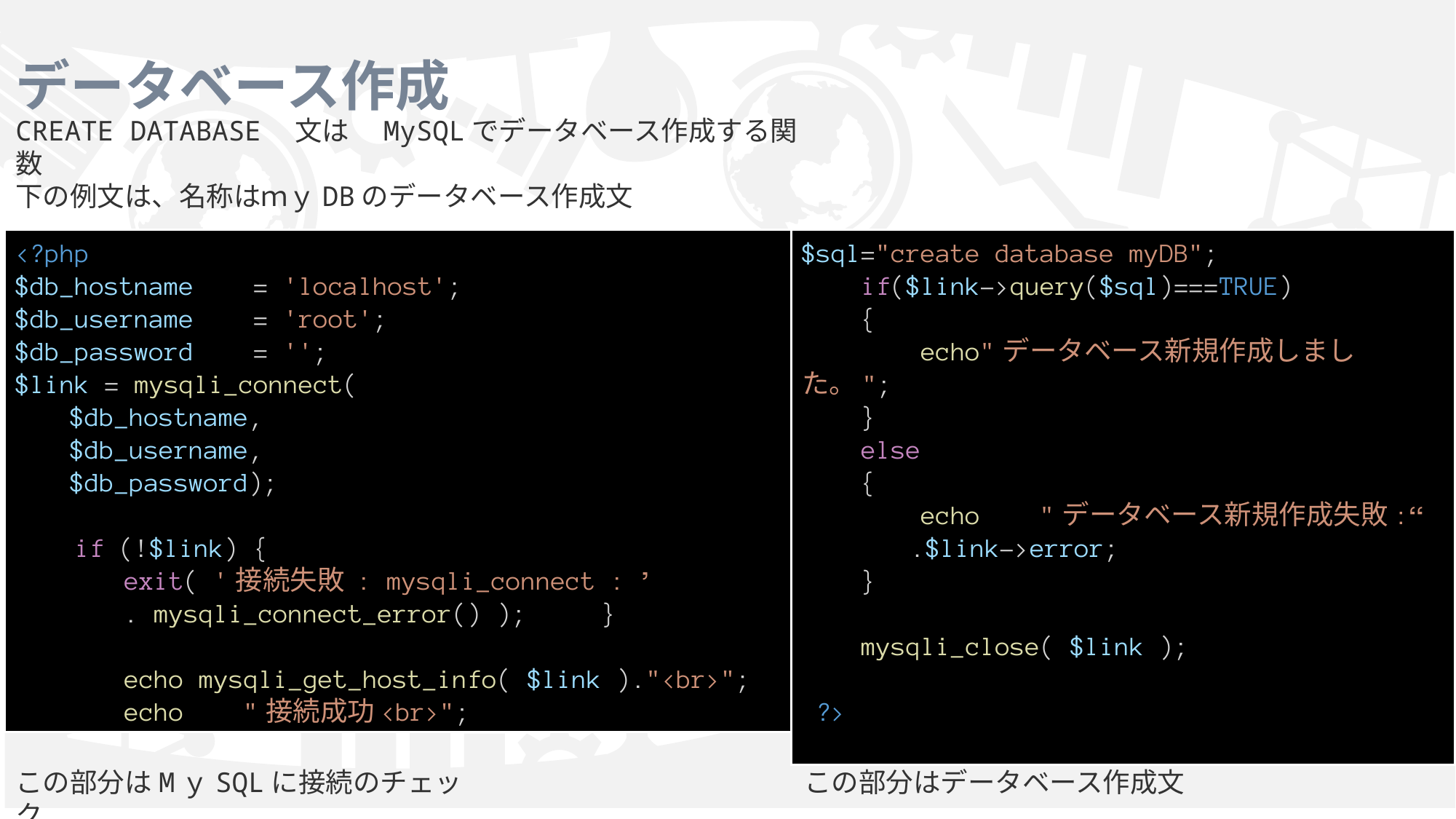

# データベース作成
CREATE DATABASE　文は　MySQLでデータベース作成する関数
下の例文は、名称はｍｙDBのデータベース作成文
<?php
$db_hostname    = 'localhost';
$db_username    = 'root';
$db_password    = '';                       
$link = mysqli_connect(
$db_hostname,
$db_username,
$db_password);

    if (!$link) {
	exit( '接続失敗 : mysqli_connect : ’
	. mysqli_connect_error() );     }

    	echo mysqli_get_host_info( $link )."<br>";
    	echo    "接続成功<br>";
$sql="create database myDB";
    if($link->query($sql)===TRUE)
    {
        echo"データベース新規作成しました。";
    }
    else
    {
        echo    "データベース新規作成失敗:“
	.$link->error;
    }
    mysqli_close( $link );

 ?>

この部分はMｙSQLに接続のチェック
この部分はデータベース作成文